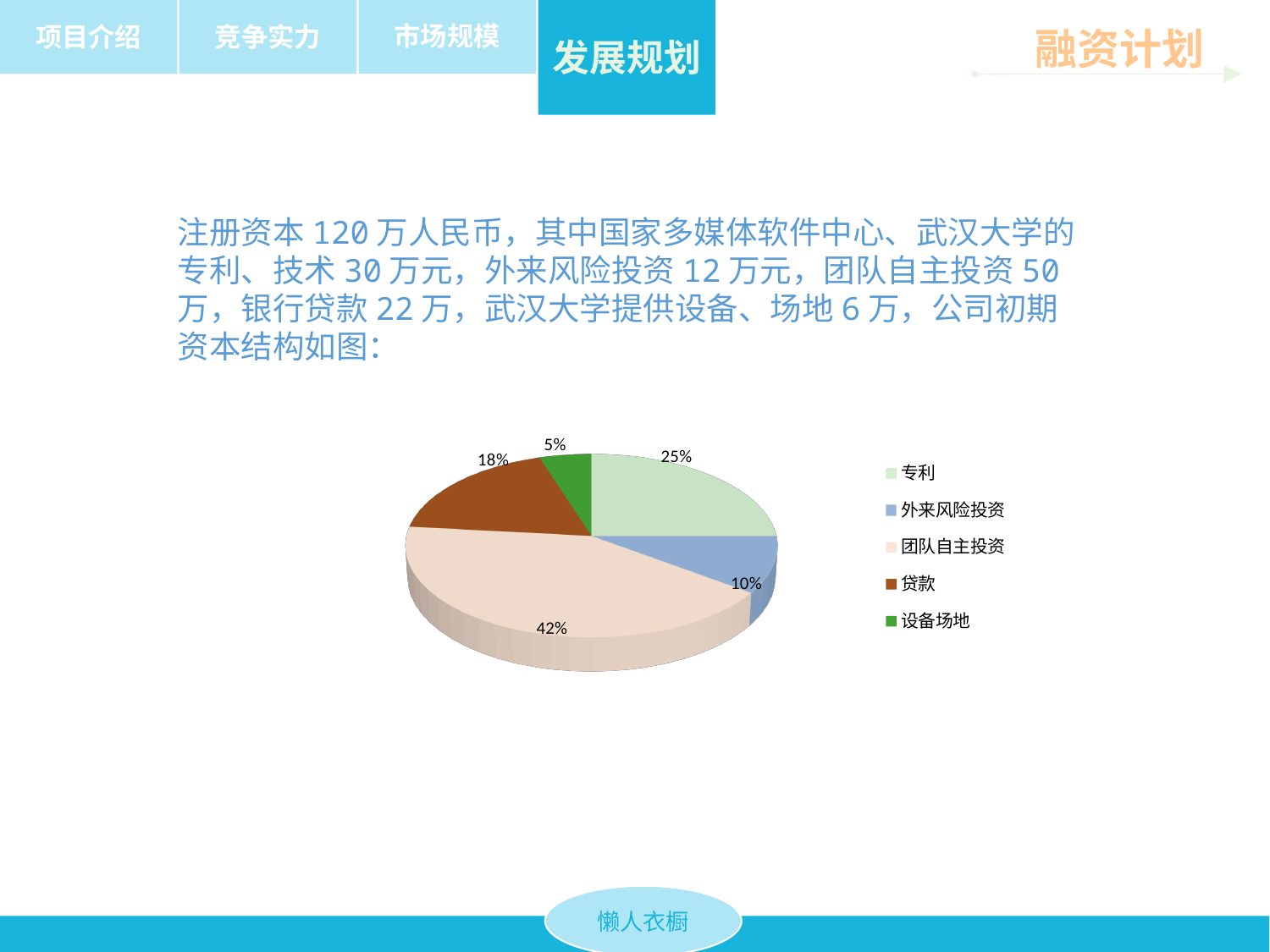

市场规模
项目介绍
竞争实力
发展规划
融资计划

注册资本120万人民币，其中国家多媒体软件中心、武汉大学的专利、技术30万元，外来风险投资12万元，团队自主投资50万，银行贷款22万，武汉大学提供设备、场地6万，公司初期资本结构如图：

[unsupported chart]

懒人衣橱